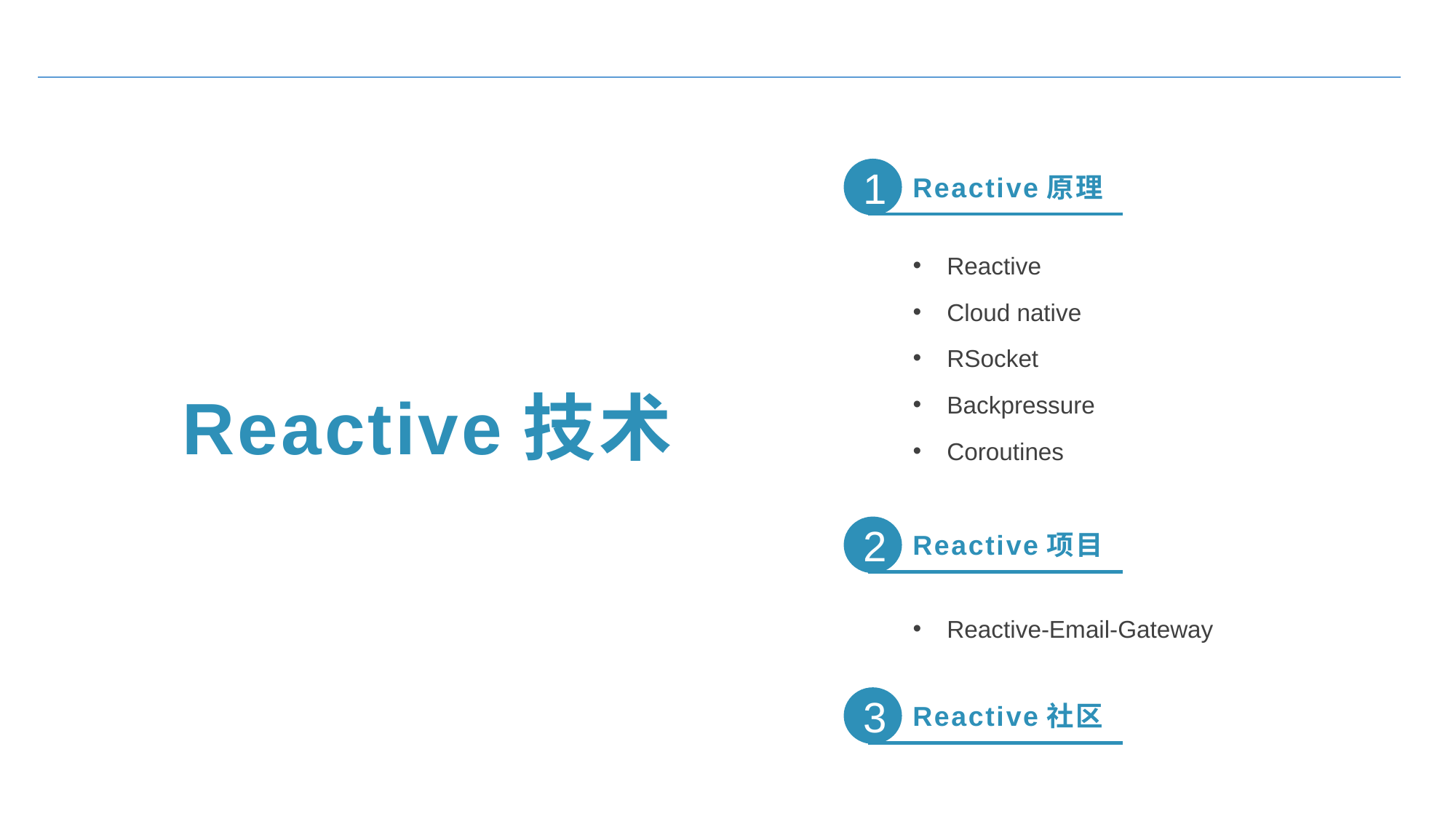

3
1
Reactive原理
Reactive
Cloud native
RSocket
Backpressure
Coroutines
Reactive技术
2
Reactive项目

Reactive-Email-Gateway
3
Reactive社区